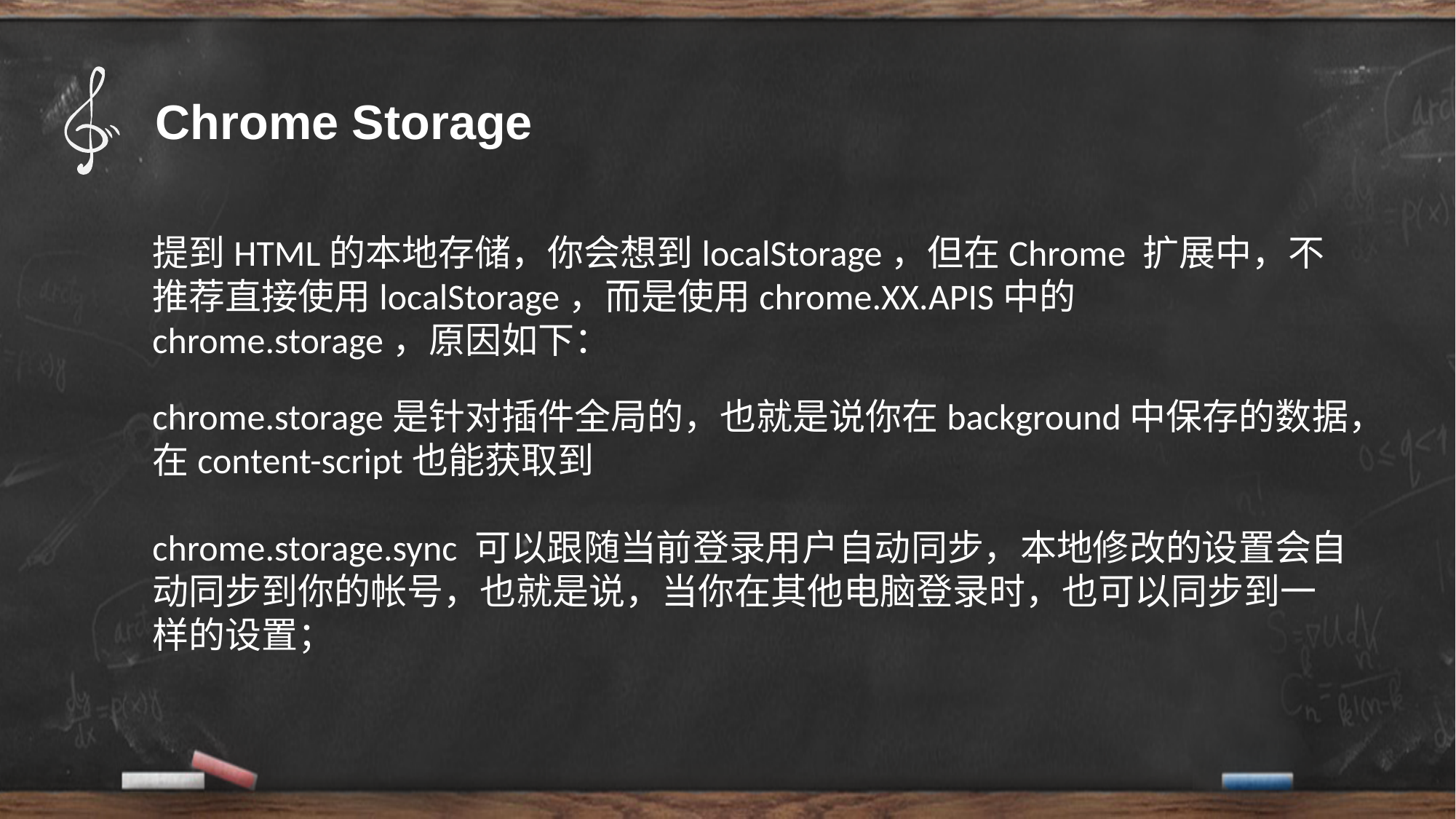

Chrome Storage
提到HTML的本地存储，你会想到localStorage，但在Chrome 扩展中，不推荐直接使用localStorage，而是使用chrome.XX.APIS中的chrome.storage，原因如下：

chrome.storage是针对插件全局的，也就是说你在background中保存的数据，在content-script也能获取到

chrome.storage.sync 可以跟随当前登录用户自动同步，本地修改的设置会自动同步到你的帐号，也就是说，当你在其他电脑登录时，也可以同步到一样的设置；